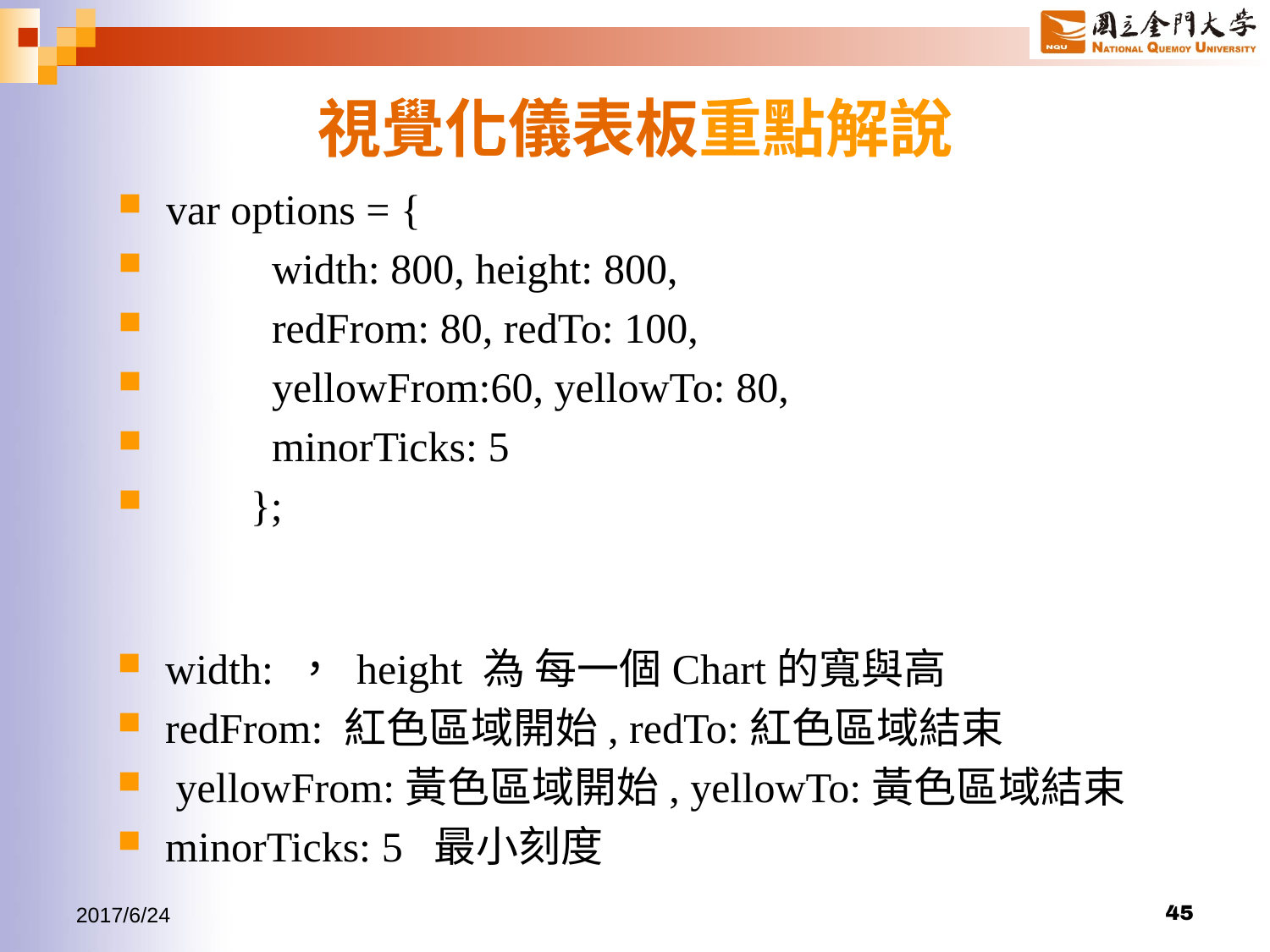

# 視覺化儀表板重點解說
var options = {
          width: 800, height: 800,
          redFrom: 80, redTo: 100,
          yellowFrom:60, yellowTo: 80,
          minorTicks: 5
        };
width: ， height 為 每一個Chart的寬與高
redFrom: 紅色區域開始, redTo:紅色區域結束
 yellowFrom:黃色區域開始, yellowTo:黃色區域結束
minorTicks: 5  最小刻度

2017/6/24
45